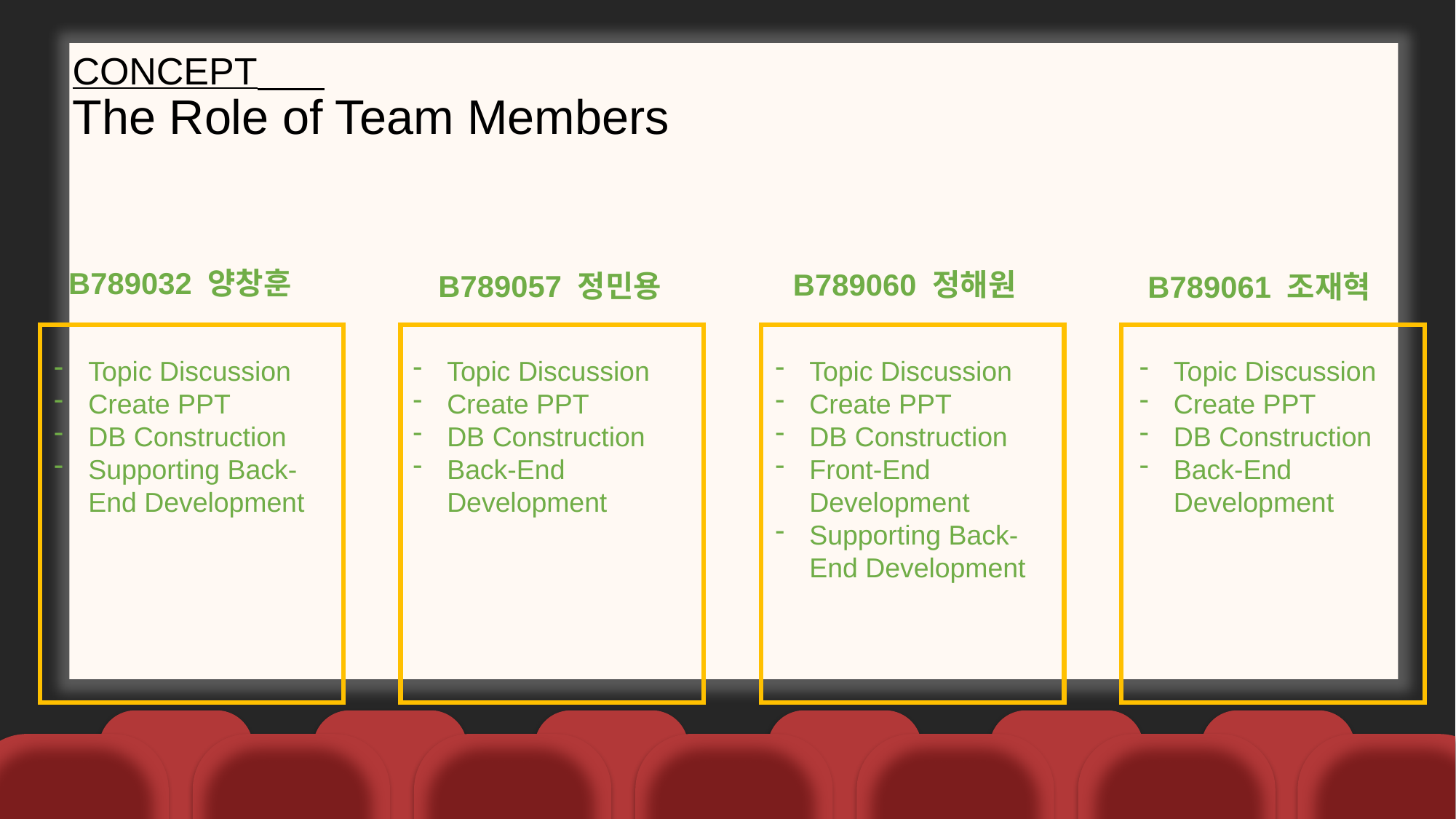

CONCEPT
The Role of Team Members

B789060 정해원
B789057 정민용

B789061 조재혁

B789032 양창훈

Topic Discussion
Create PPT
DB Construction
Back-End Development
Topic Discussion
Create PPT
DB Construction
Back-End Development
Topic Discussion
Create PPT
DB Construction
Front-End Development
Supporting Back-End Development
Topic Discussion
Create PPT
DB Construction
Supporting Back-End Development